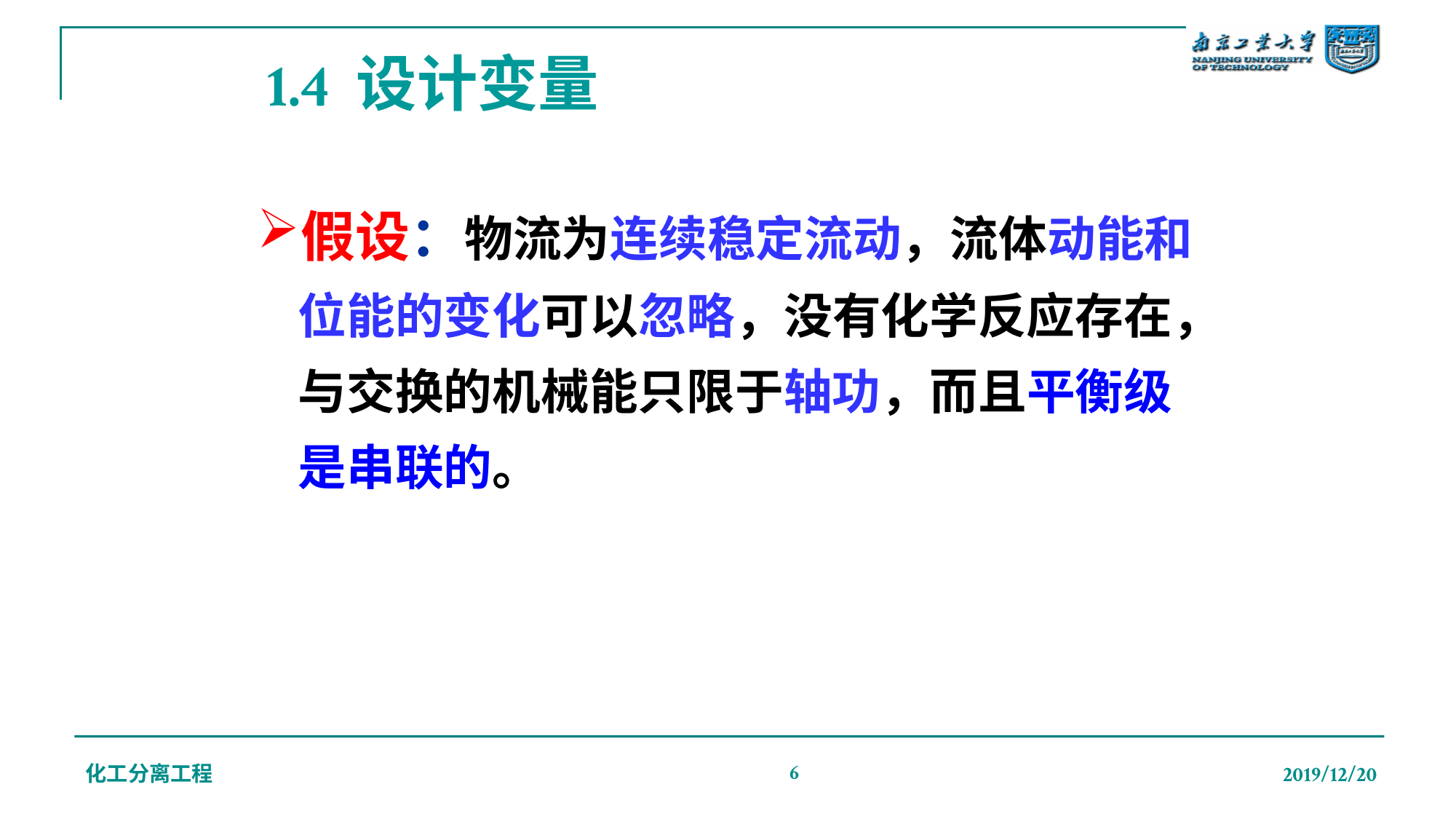

# 1.4 设计变量
假设：物流为连续稳定流动，流体动能和位能的变化可以忽略，没有化学反应存在，与交换的机械能只限于轴功，而且平衡级是串联的。
化工分离工程
6
2019/12/20